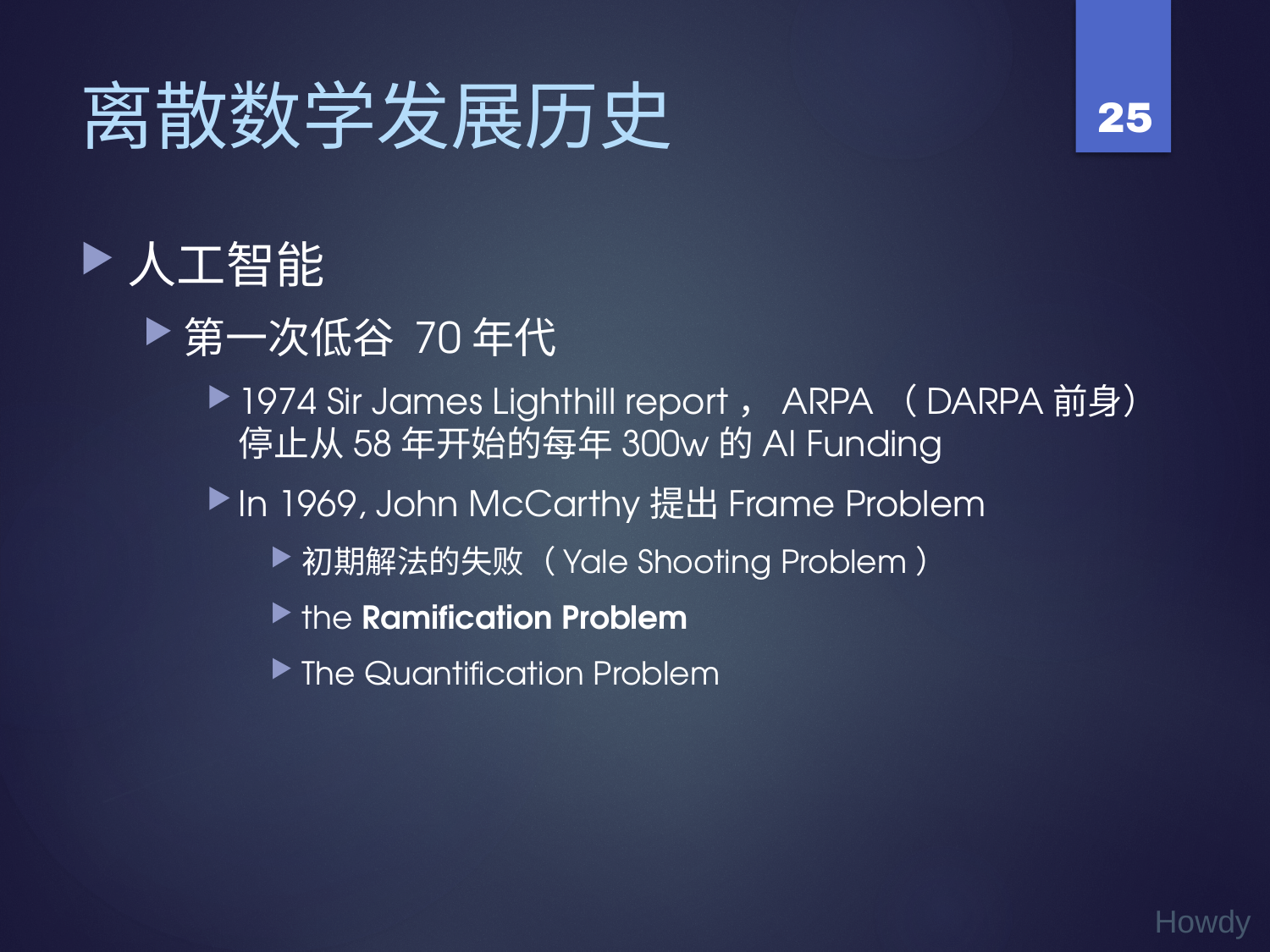

25
# 离散数学发展历史
人工智能
第一次低谷 70年代
1974 Sir James Lighthill report，ARPA（DARPA前身）停止从58年开始的每年300w的AI Funding
In 1969, John McCarthy提出Frame Problem
初期解法的失败（Yale Shooting Problem）
the Ramification Problem
The Quantification Problem